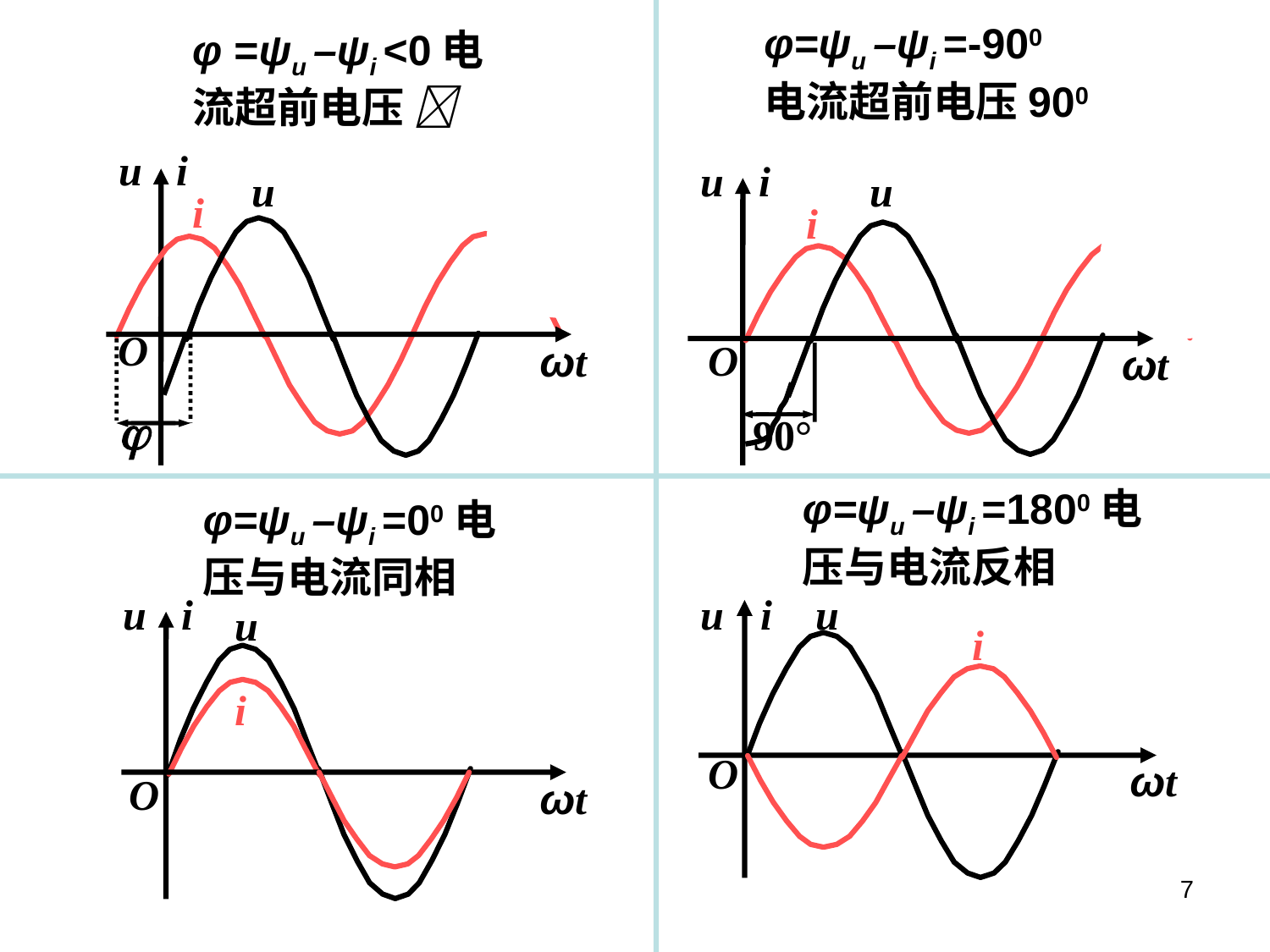

φ=ψu –ψi =-900
电流超前电压900
φ =ψu –ψi <0电流超前电压 ϕ
u
i
u

i

O

ωt

ϕ

u
i
u

i

O
ωt

90°

φ=ψu –ψi =1800电压与电流反相
φ=ψu –ψi =00电压与电流同相
u
i
u

i

O
ωt

u
i
u

i

O
ωt

7